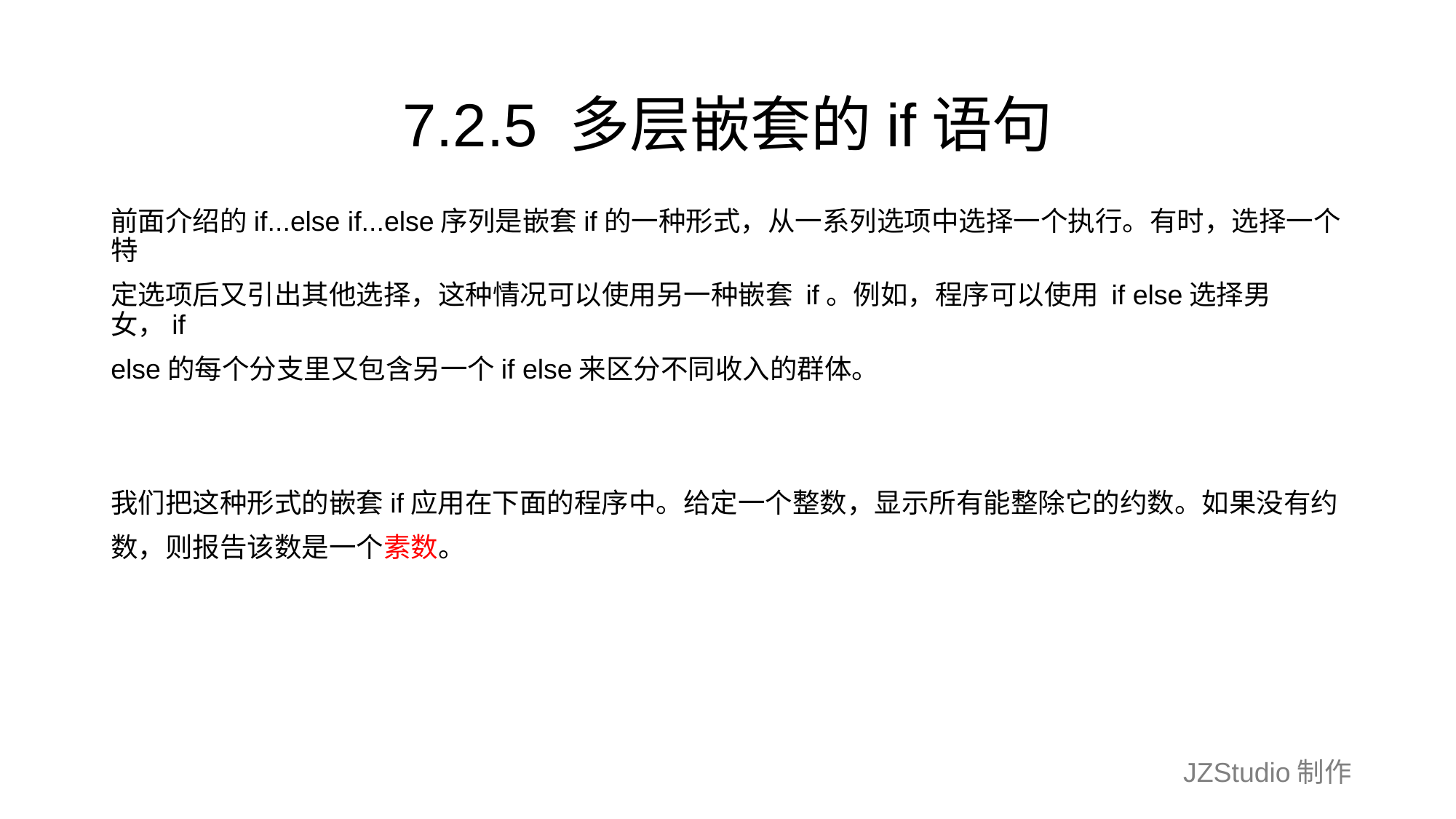

# 7.2.5 多层嵌套的if语句
前面介绍的if...else if...else序列是嵌套if的一种形式，从一系列选项中选择一个执行。有时，选择一个特
定选项后又引出其他选择，这种情况可以使用另一种嵌套 if。例如，程序可以使用 if else选择男女，if
else的每个分支里又包含另一个if else来区分不同收入的群体。

我们把这种形式的嵌套if应用在下面的程序中。给定一个整数，显示所有能整除它的约数。如果没有约
数，则报告该数是一个素数。